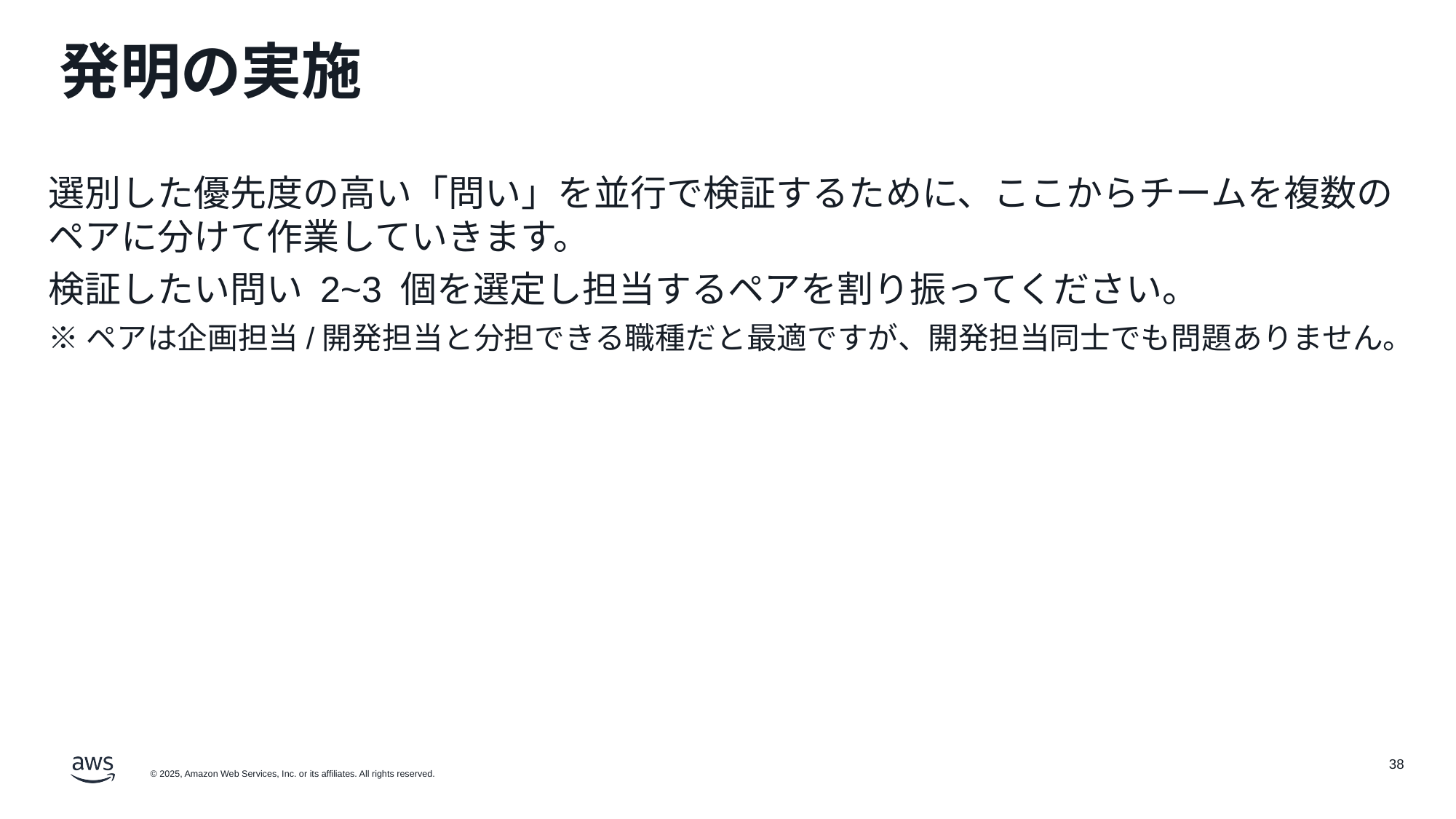

# 発明の実施
選別した優先度の高い「問い」を並行で検証するために、ここからチームを複数のペアに分けて作業していきます。
検証したい問い 2~3 個を選定し担当するペアを割り振ってください。
※ペアは企画担当/開発担当と分担できる職種だと最適ですが、開発担当同士でも問題ありません。

38